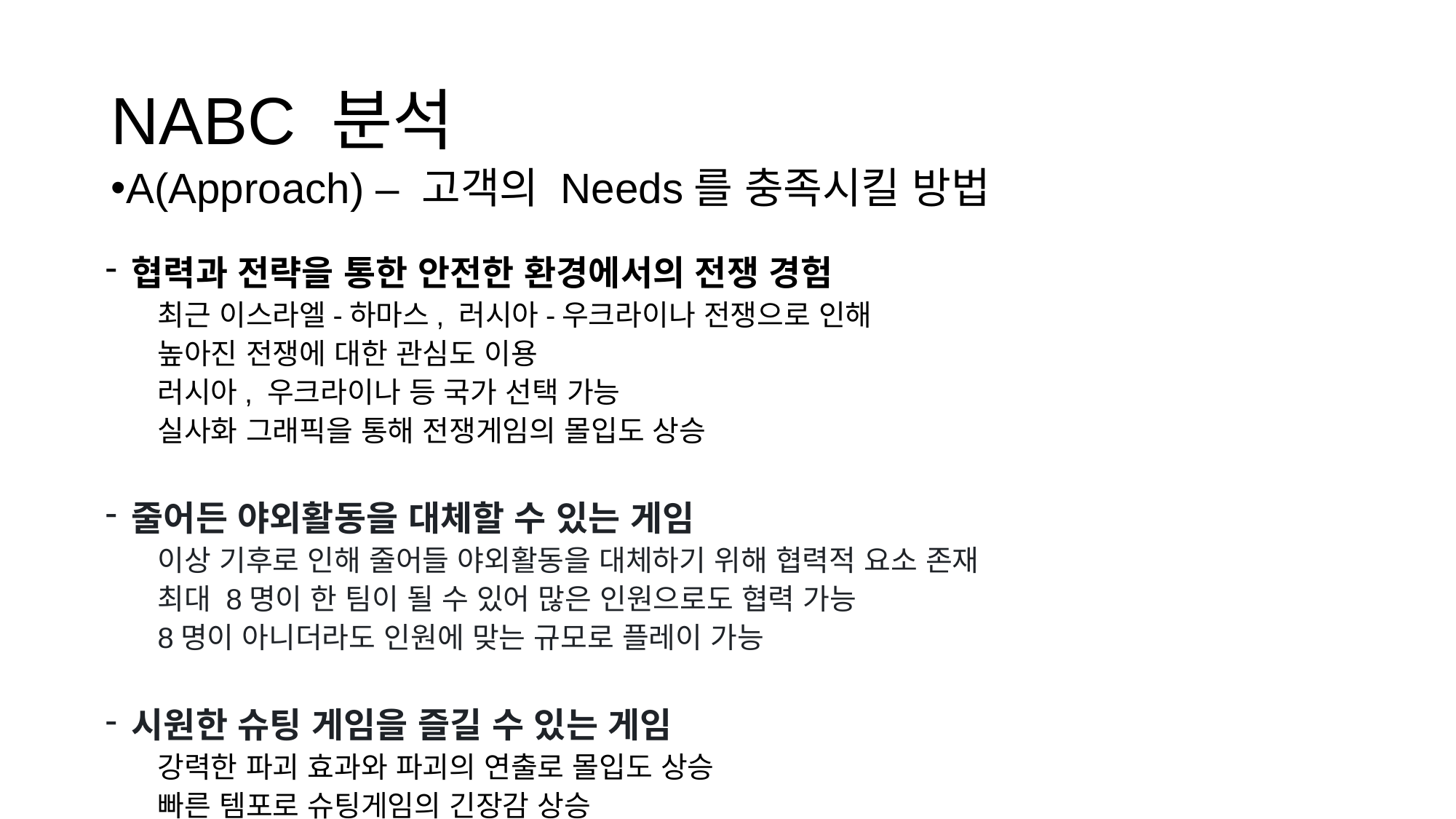

# NABC 분석
A(Approach) – 고객의 Needs를 충족시킬 방법

협력과 전략을 통한 안전한 환경에서의 전쟁 경험
최근 이스라엘-하마스, 러시아-우크라이나 전쟁으로 인해
높아진 전쟁에 대한 관심도 이용
러시아, 우크라이나 등 국가 선택 가능
실사화 그래픽을 통해 전쟁게임의 몰입도 상승

줄어든 야외활동을 대체할 수 있는 게임
이상 기후로 인해 줄어들 야외활동을 대체하기 위해 협력적 요소 존재
최대 8명이 한 팀이 될 수 있어 많은 인원으로도 협력 가능
8명이 아니더라도 인원에 맞는 규모로 플레이 가능

시원한 슈팅 게임을 즐길 수 있는 게임
강력한 파괴 효과와 파괴의 연출로 몰입도 상승
빠른 템포로 슈팅게임의 긴장감 상승